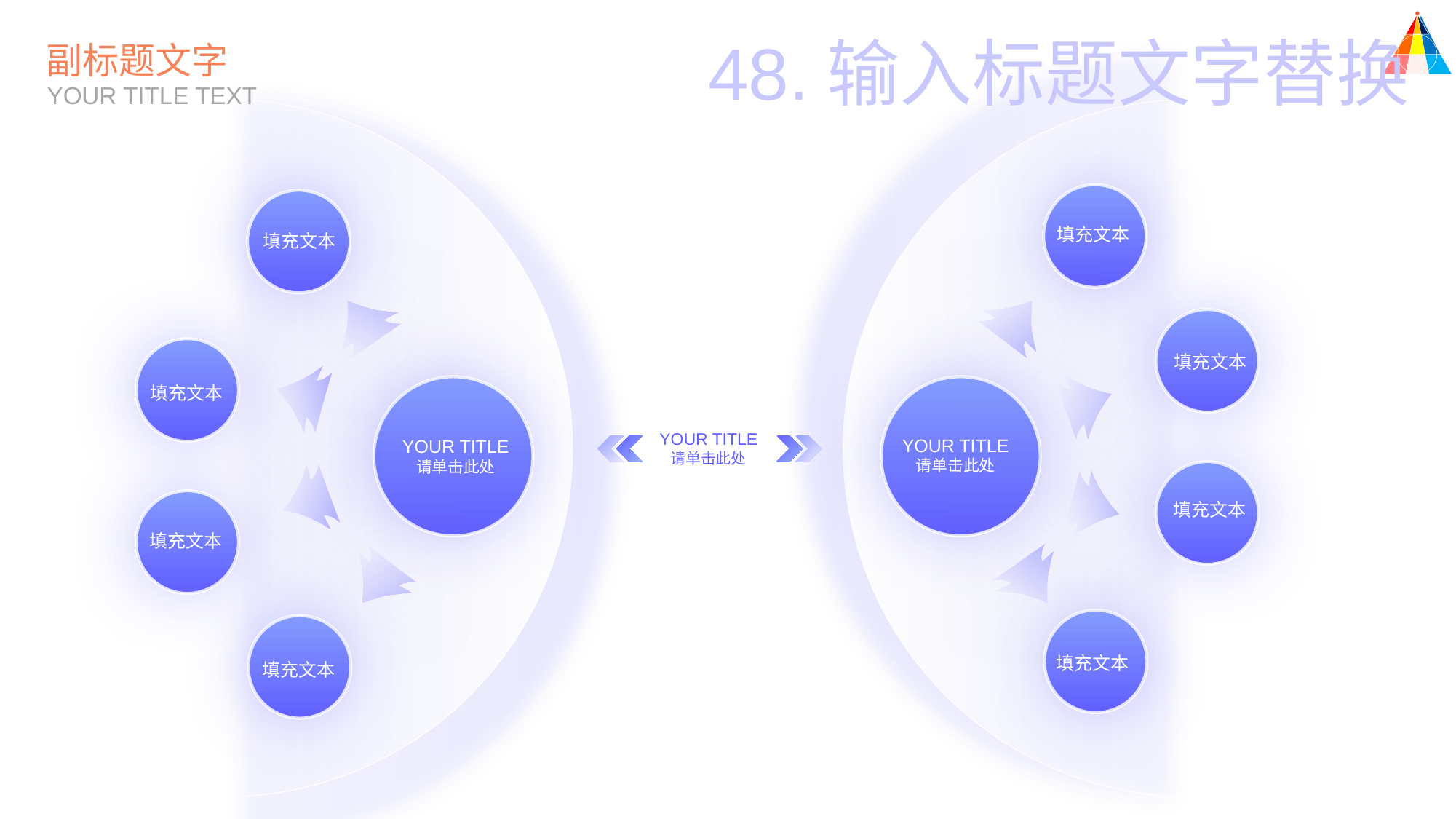

48.输入标题文字替换
副标题文字
YOUR TITLE TEXT

填充文本
填充文本

填充文本

填充文本

YOUR TITLE
请单击此处
YOUR TITLE
请单击此处
YOUR TITLE
请单击此处

填充文本
填充文本

填充文本
填充文本